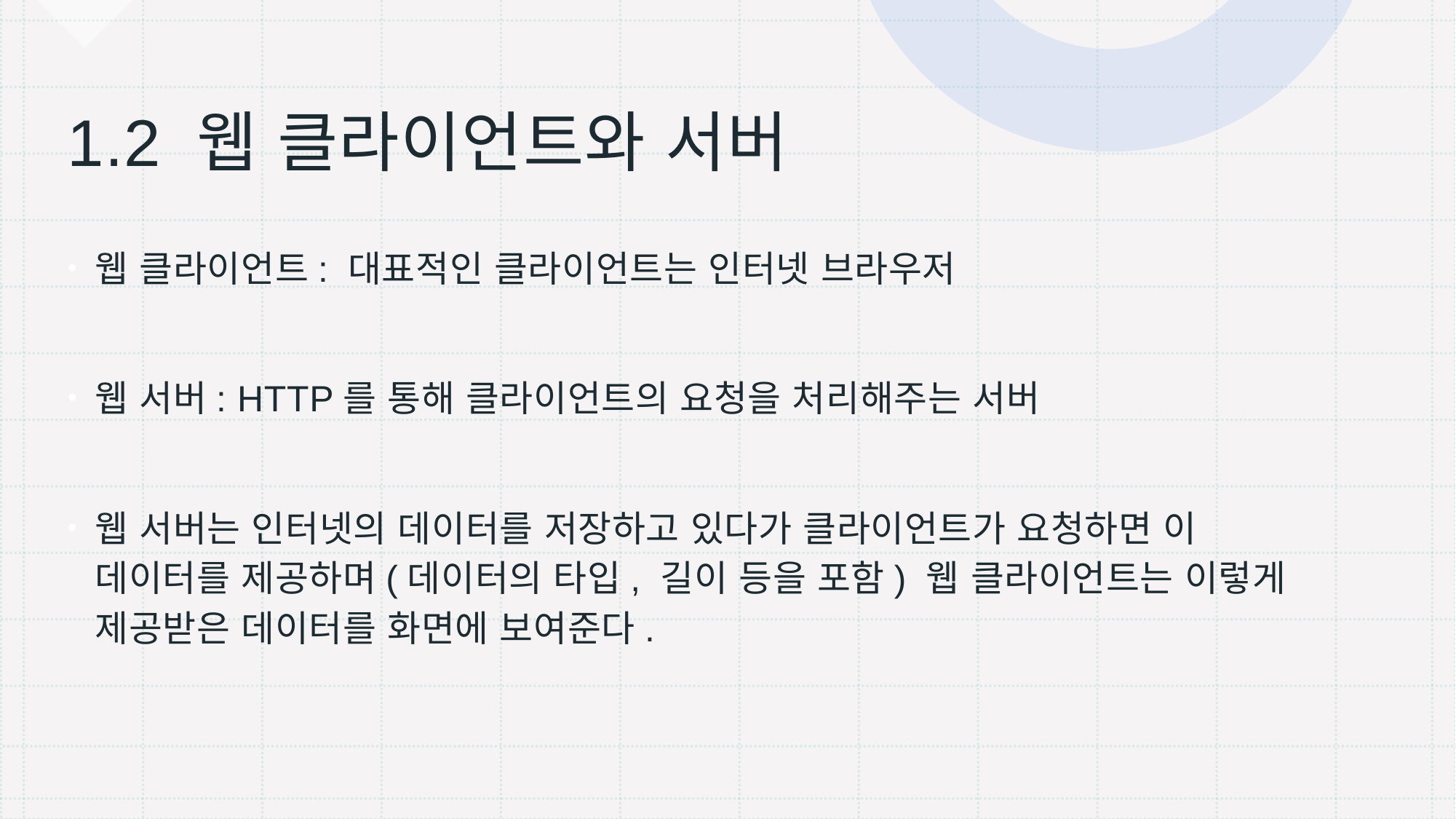

# 1.2 웹 클라이언트와 서버
웹 클라이언트: 대표적인 클라이언트는 인터넷 브라우저

웹 서버: HTTP를 통해 클라이언트의 요청을 처리해주는 서버

웹 서버는 인터넷의 데이터를 저장하고 있다가 클라이언트가 요청하면 이 데이터를 제공하며(데이터의 타입, 길이 등을 포함) 웹 클라이언트는 이렇게 제공받은 데이터를 화면에 보여준다.